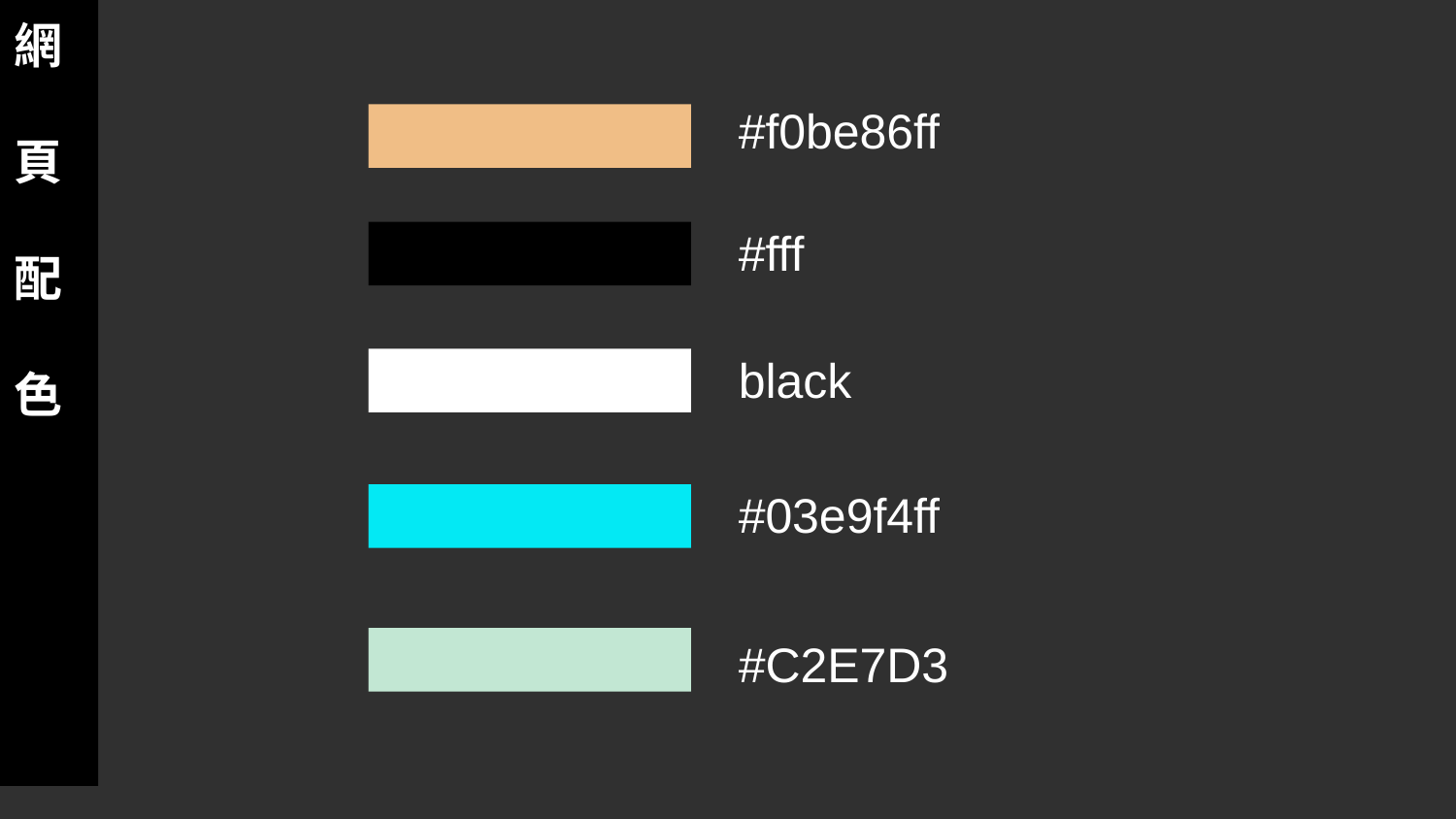

網

頁

配

色

#f0be86ff

#fff

black

#03e9f4ff

#C2E7D3